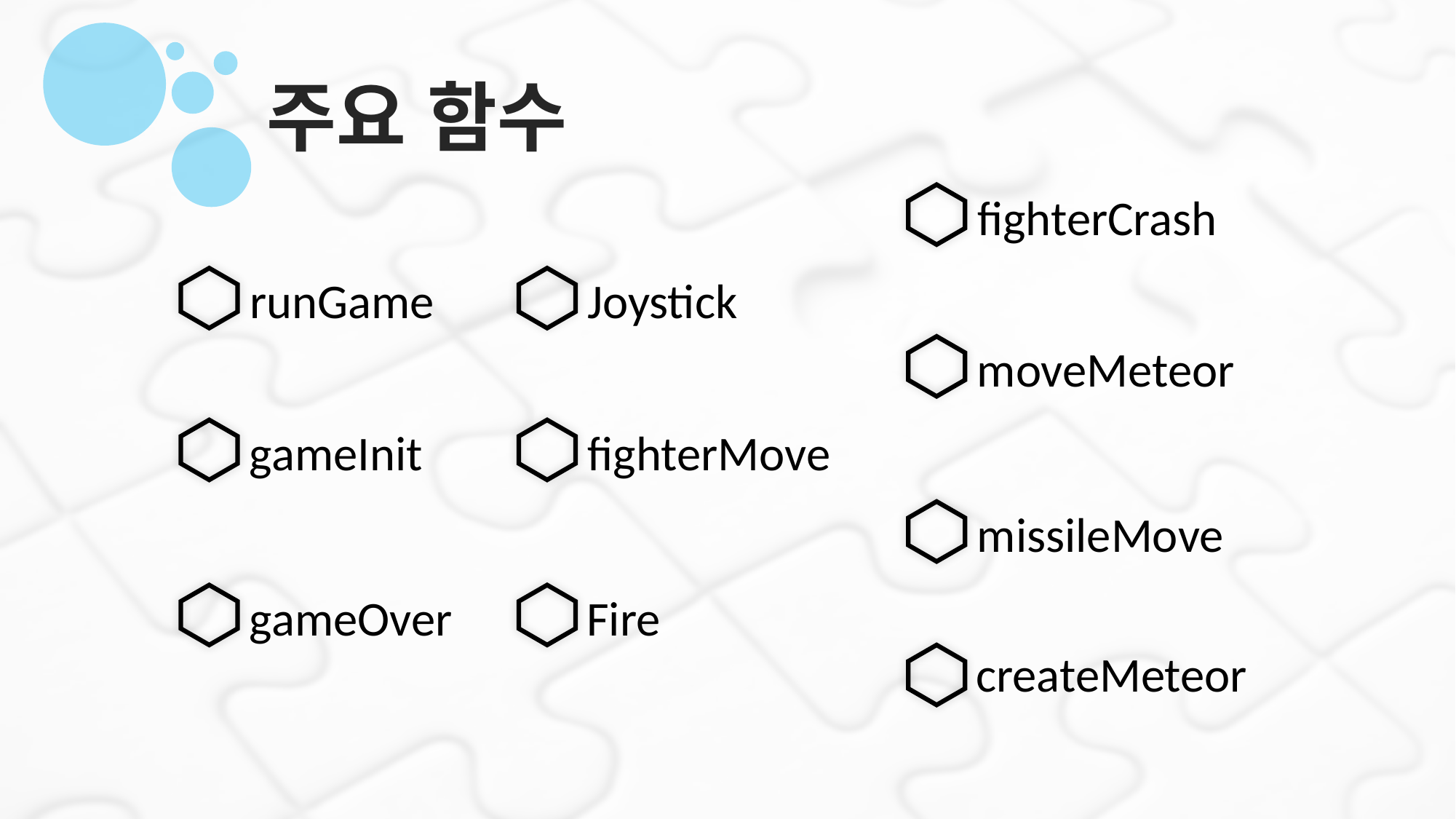

주요 함수

fighterCrash

runGame
Joystick

moveMeteor

gameInit
fighterMove

missileMove

gameOver
Fire

createMeteor